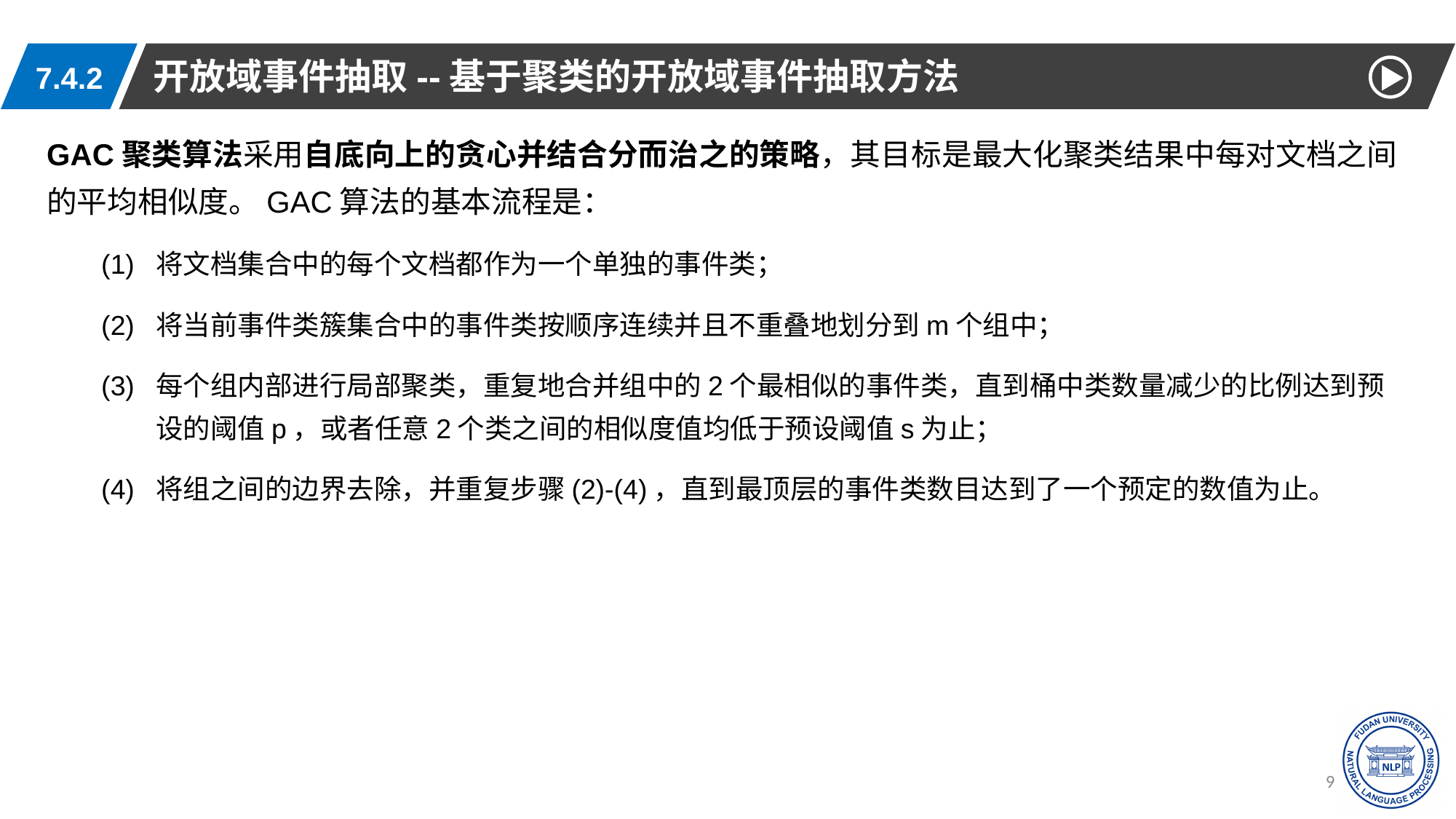

开放域事件抽取--基于聚类的开放域事件抽取方法
7.4.2

GAC聚类算法采用自底向上的贪心并结合分而治之的策略，其目标是最大化聚类结果中每对文档之间的平均相似度。GAC算法的基本流程是：
将文档集合中的每个文档都作为一个单独的事件类；
将当前事件类簇集合中的事件类按顺序连续并且不重叠地划分到m个组中；
每个组内部进行局部聚类，重复地合并组中的2个最相似的事件类，直到桶中类数量减少的比例达到预设的阈值p，或者任意2个类之间的相似度值均低于预设阈值s为止；
将组之间的边界去除，并重复步骤(2)-(4)，直到最顶层的事件类数目达到了一个预定的数值为止。
91